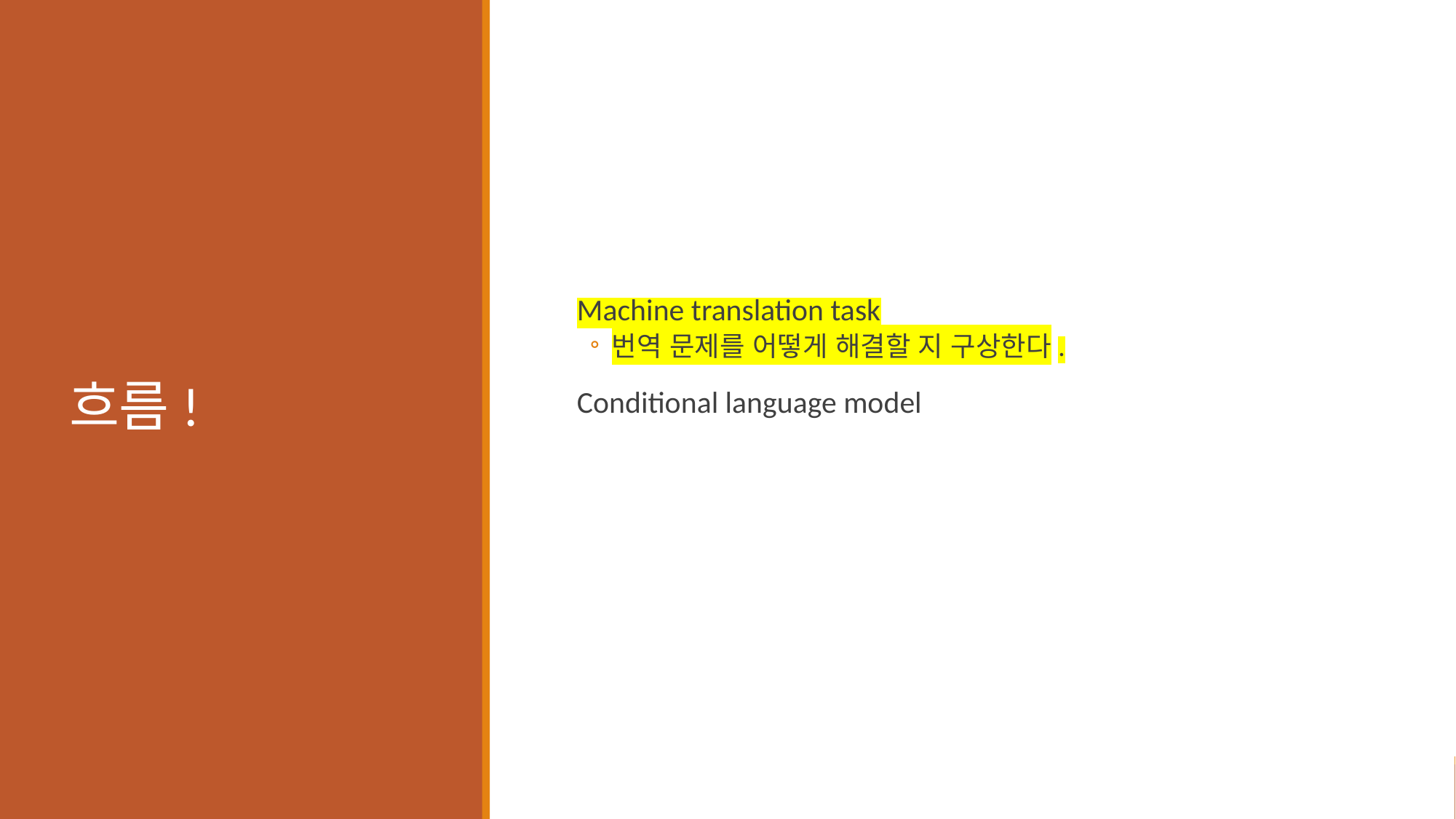

# 흐름!
Machine translation task
번역 문제를 어떻게 해결할 지 구상한다.
Conditional language model